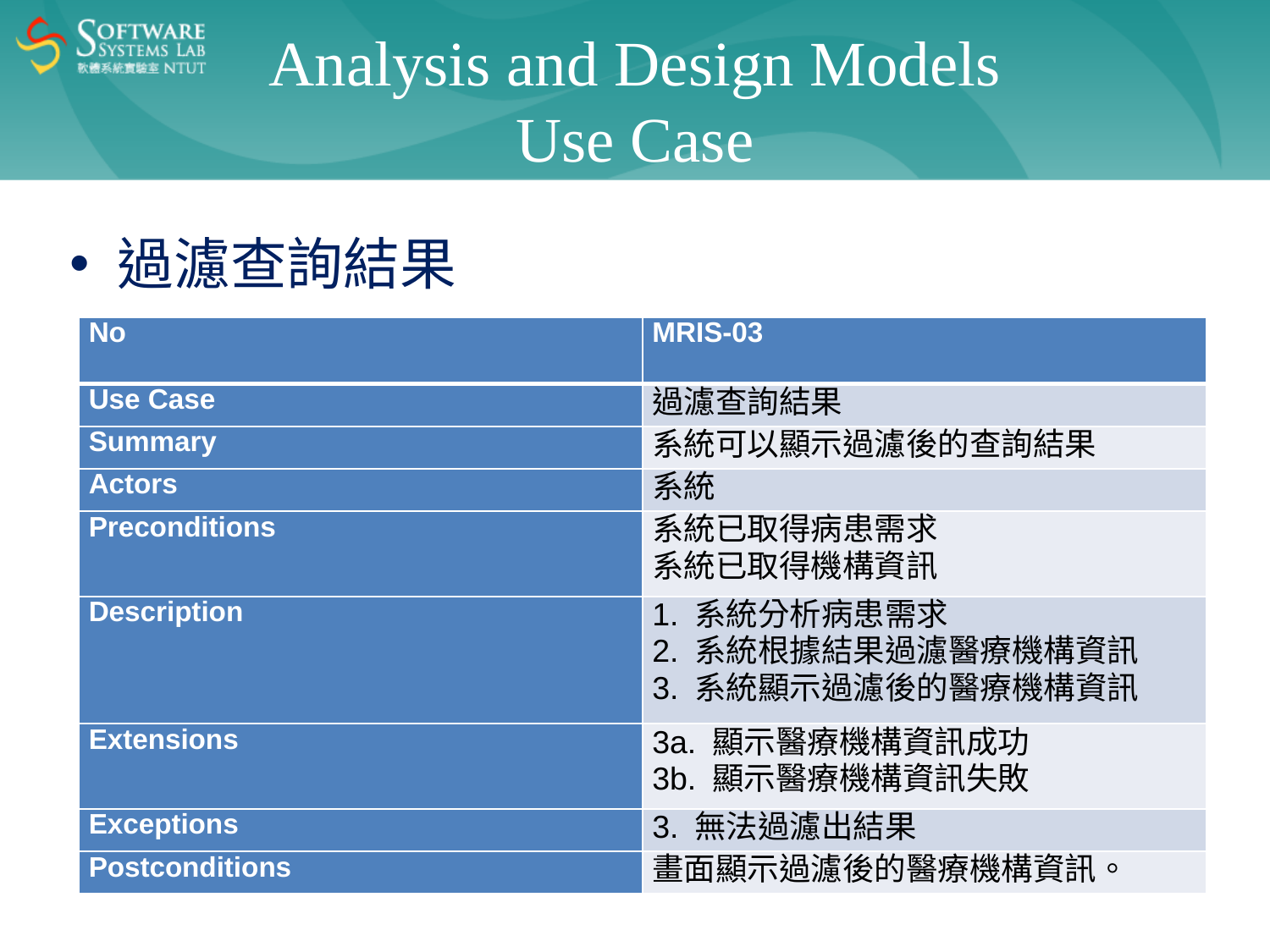

Analysis and Design Models
Use Case

過濾查詢結果
| No | MRIS-03 |
| --- | --- |
| Use Case | 過濾查詢結果 |
| Summary | 系統可以顯示過濾後的查詢結果 |
| Actors | 系統 |
| Preconditions | 系統已取得病患需求 系統已取得機構資訊 |
| Description | 1. 系統分析病患需求 2. 系統根據結果過濾醫療機構資訊 3. 系統顯示過濾後的醫療機構資訊 |
| Extensions | 3a. 顯示醫療機構資訊成功 3b. 顯示醫療機構資訊失敗 |
| Exceptions | 3. 無法過濾出結果 |
| Postconditions | 畫面顯示過濾後的醫療機構資訊。 |